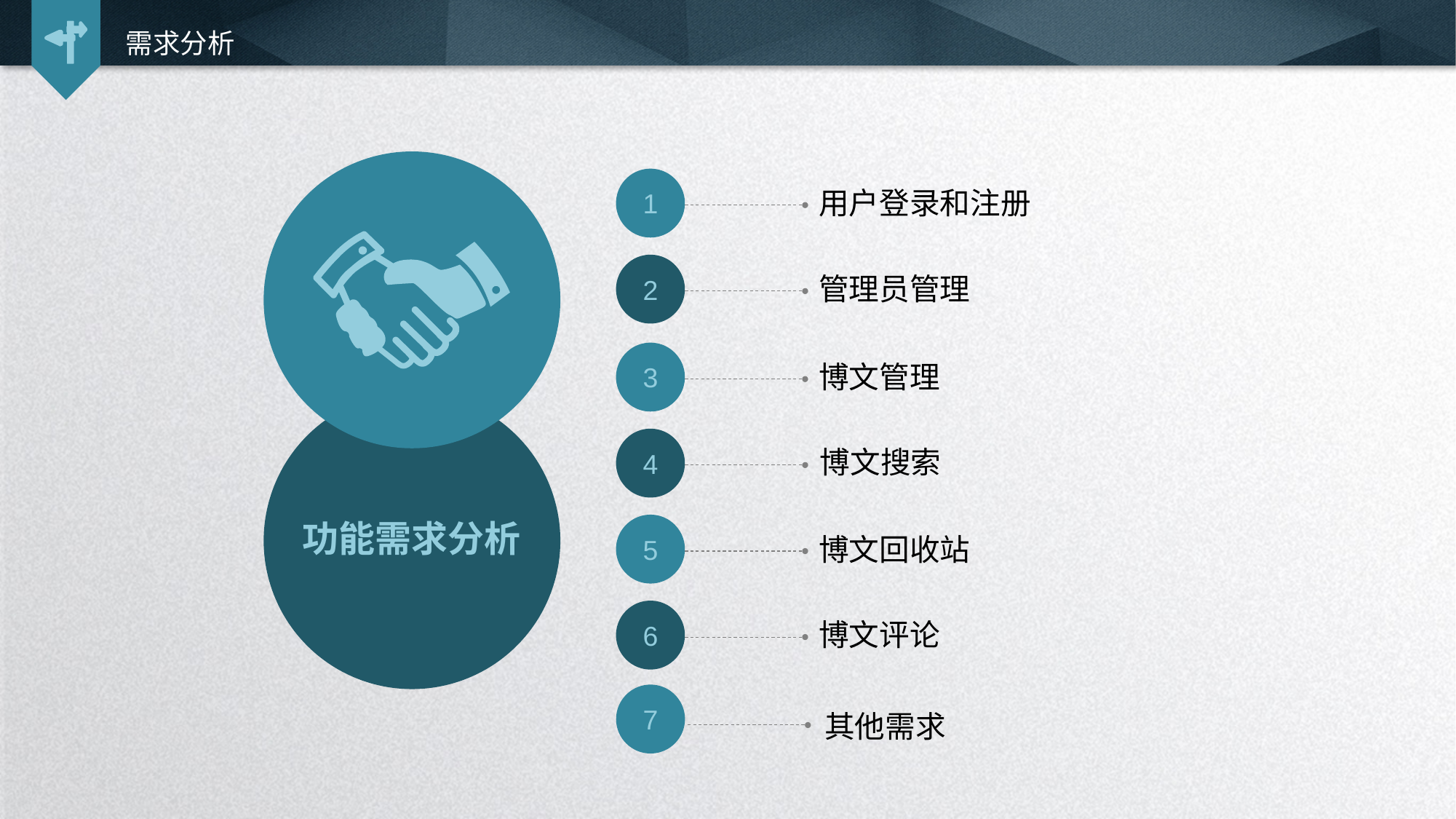

需求分析

1
用户登录和注册

2
管理员管理
3
博文管理

4
博文搜索
5
功能需求分析
博文回收站
6
博文评论

7
其他需求
延时符